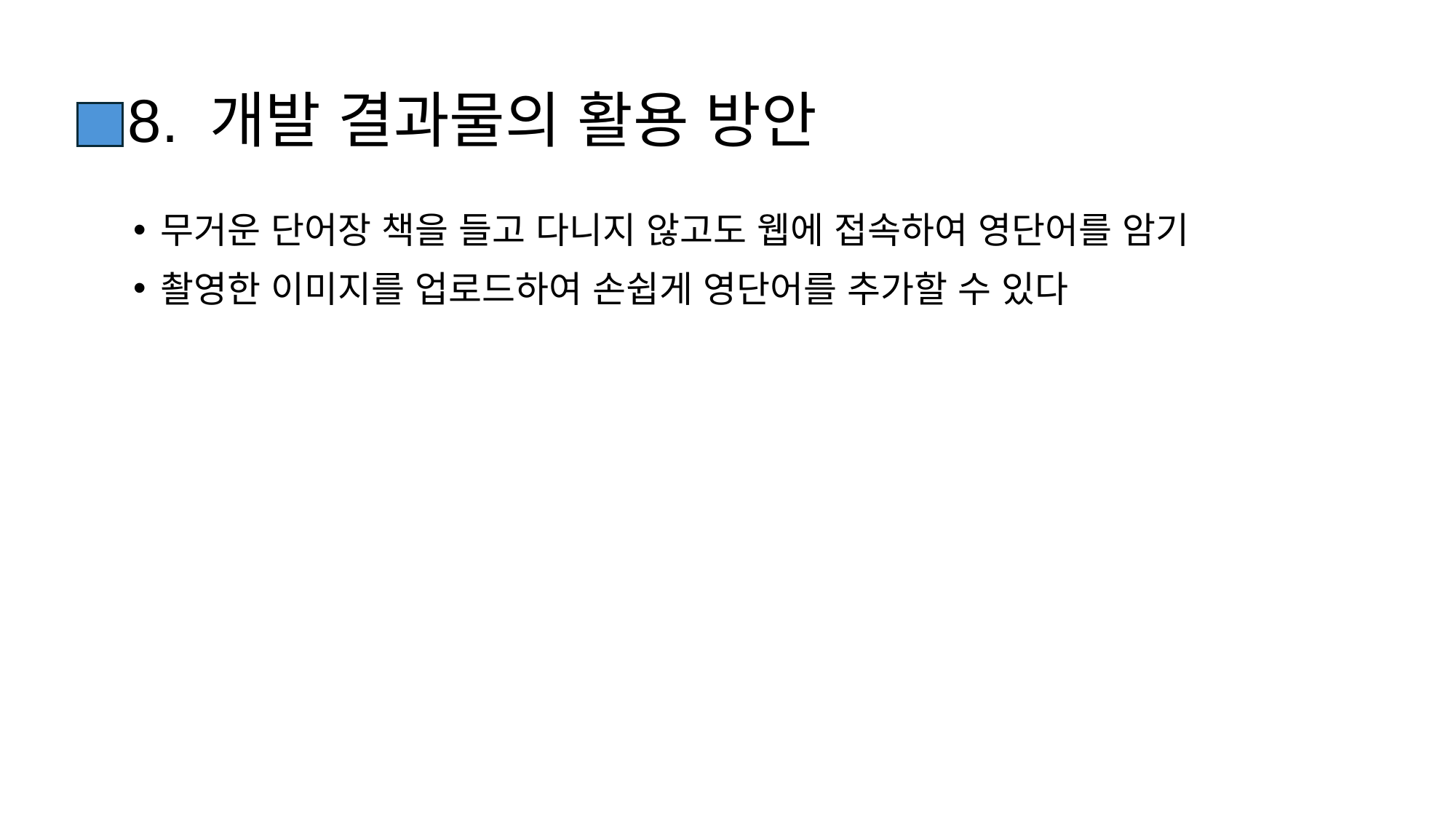

# 8. 개발 결과물의 활용 방안

무거운 단어장 책을 들고 다니지 않고도 웹에 접속하여 영단어를 암기
촬영한 이미지를 업로드하여 손쉽게 영단어를 추가할 수 있다